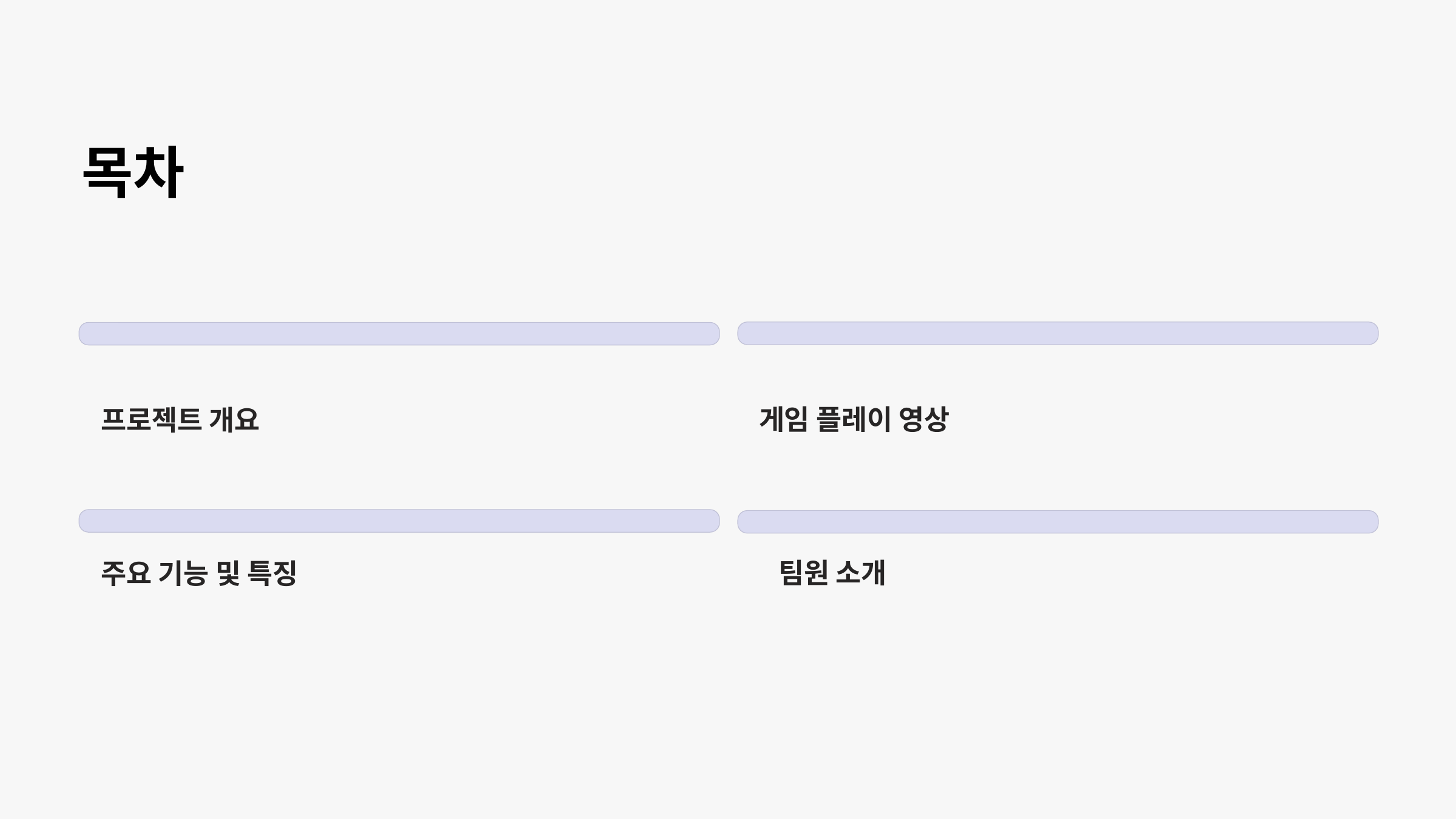

목차

게임 플레이 영상
  프로젝트 개요

  팀원 소개
  주요 기능 및 특징